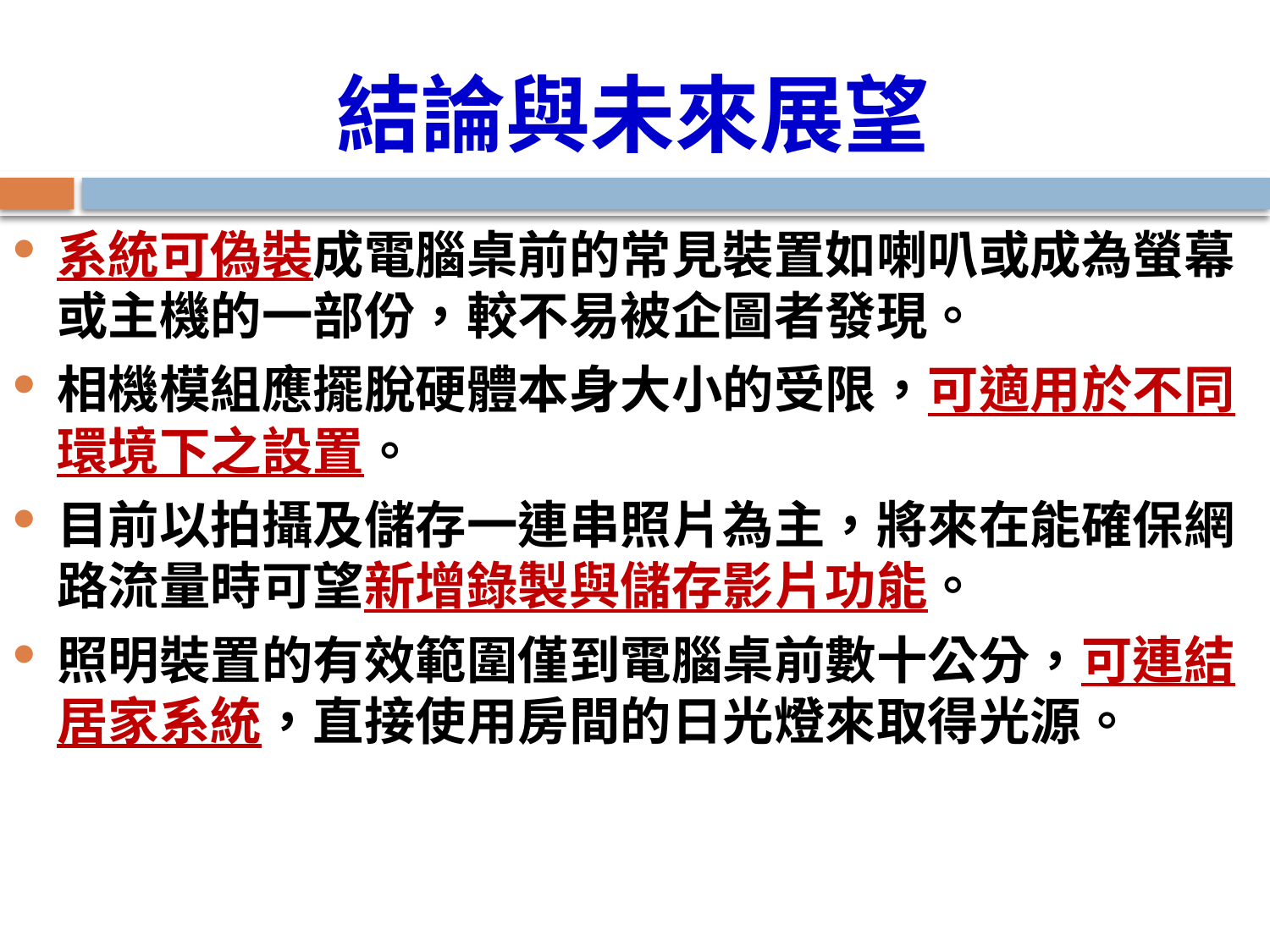

結論與未來展望
系統可偽裝成電腦桌前的常見裝置如喇叭或成為螢幕或主機的一部份，較不易被企圖者發現。
相機模組應擺脫硬體本身大小的受限，可適用於不同環境下之設置。
目前以拍攝及儲存一連串照片為主，將來在能確保網路流量時可望新增錄製與儲存影片功能。
照明裝置的有效範圍僅到電腦桌前數十公分，可連結居家系統，直接使用房間的日光燈來取得光源。